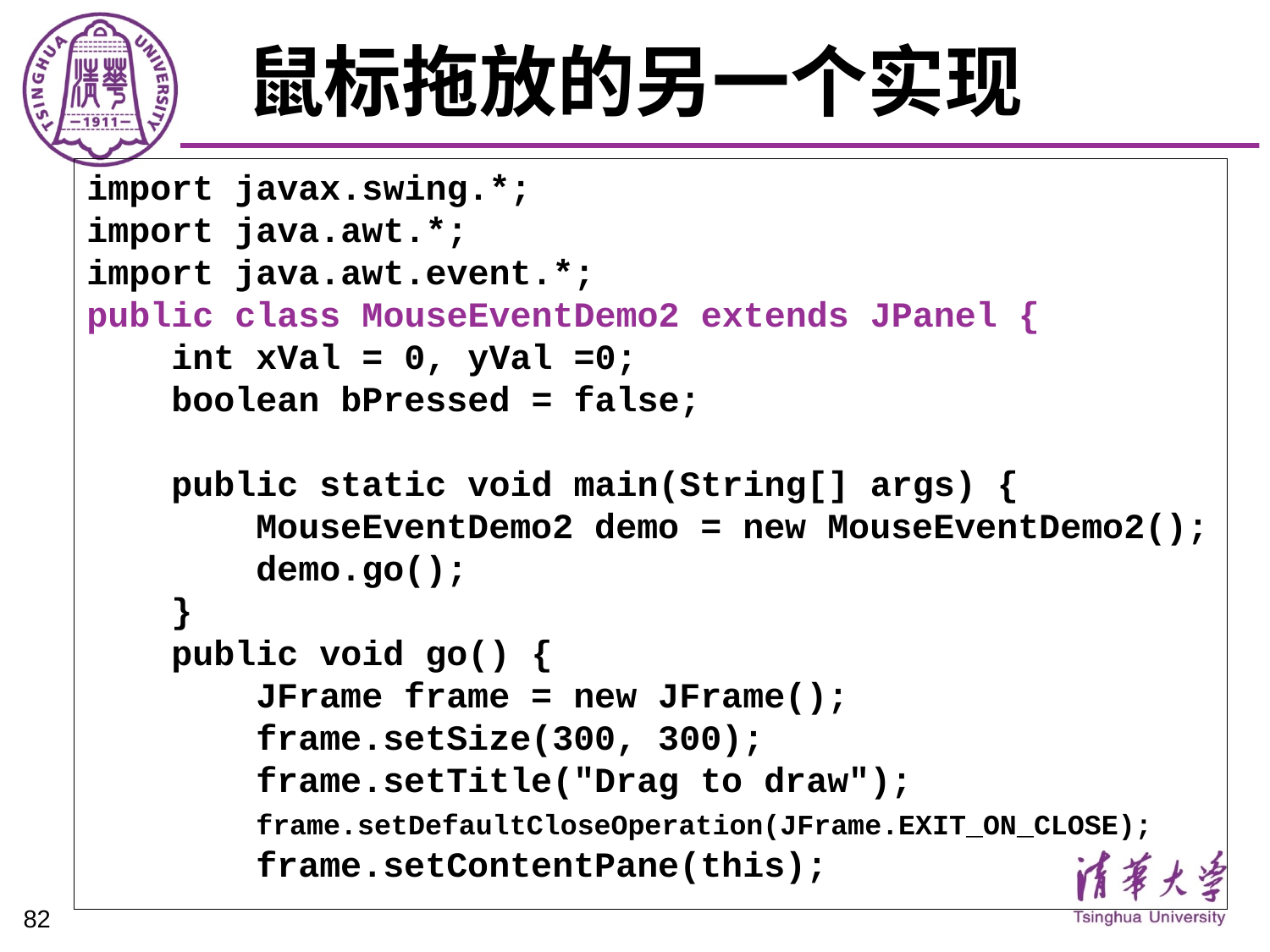

# 鼠标拖放的另一个实现
import javax.swing.*;
import java.awt.*;
import java.awt.event.*;
public class MouseEventDemo2 extends JPanel {
    int xVal = 0, yVal =0;
    boolean bPressed = false;

    public static void main(String[] args) {
        MouseEventDemo2 demo = new MouseEventDemo2();
        demo.go();
    }
    public void go() {
        JFrame frame = new JFrame();
        frame.setSize(300, 300);
        frame.setTitle("Drag to draw");
        frame.setDefaultCloseOperation(JFrame.EXIT_ON_CLOSE);
        frame.setContentPane(this);
82